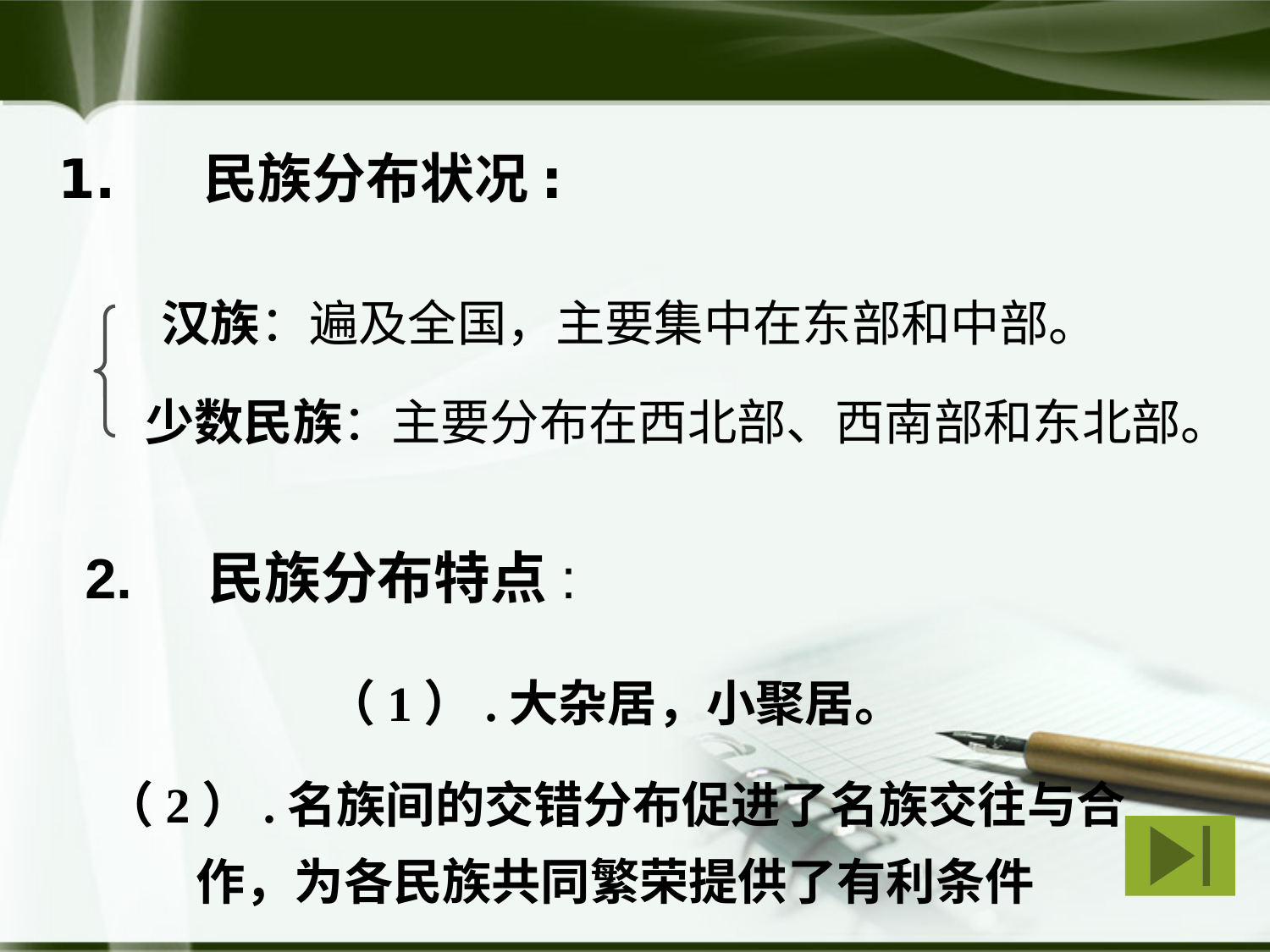

# 1.    民族分布状况:
汉族：遍及全国，主要集中在东部和中部。

少数民族：主要分布在西北部、西南部和东北部。
2.    民族分布特点:
（1）.大杂居，小聚居。
（2）.名族间的交错分布促进了名族交往与合作，为各民族共同繁荣提供了有利条件